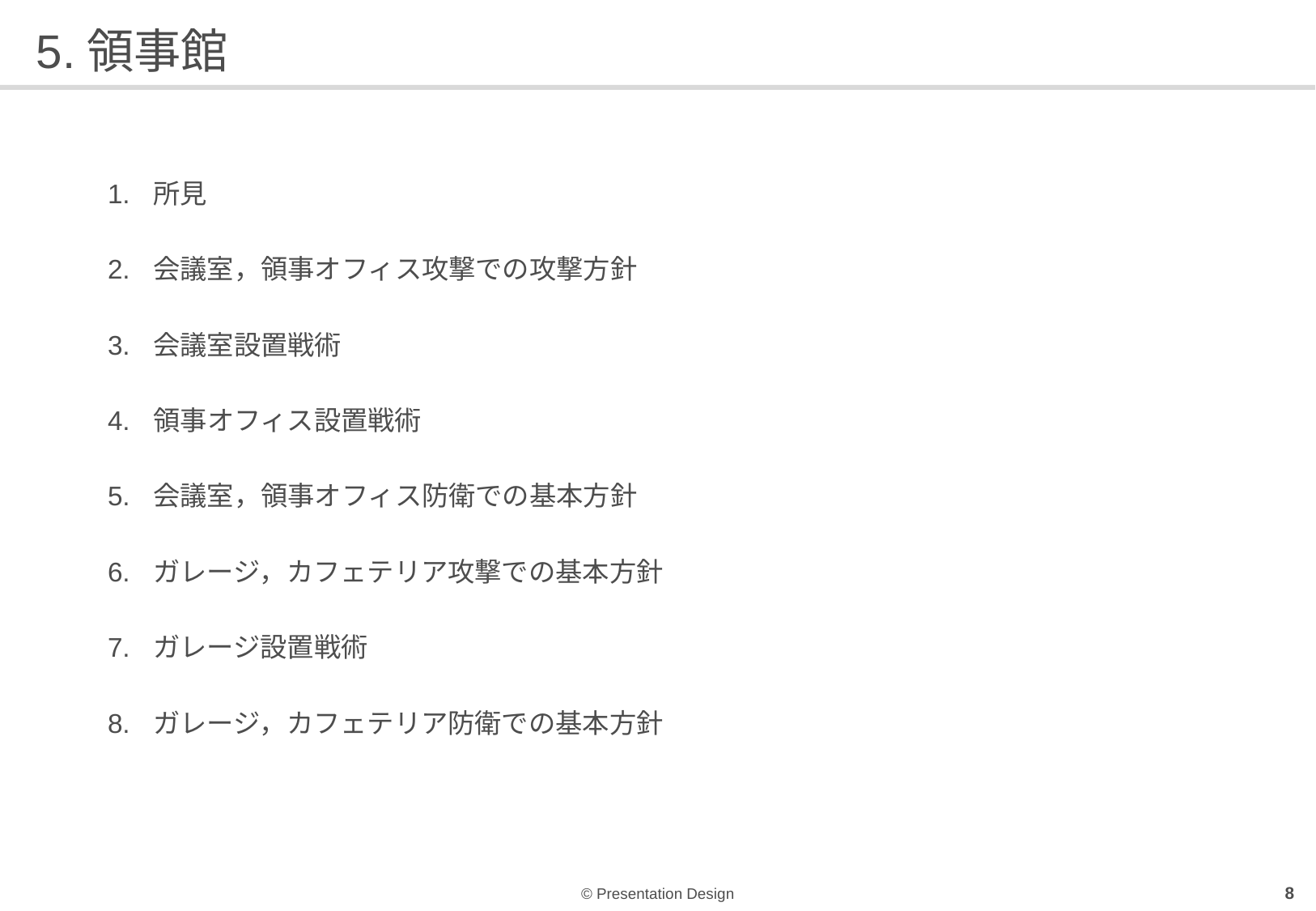

# 5.領事館
所見
会議室，領事オフィス攻撃での攻撃方針
会議室設置戦術
領事オフィス設置戦術
会議室，領事オフィス防衛での基本方針
ガレージ，カフェテリア攻撃での基本方針
ガレージ設置戦術
ガレージ，カフェテリア防衛での基本方針
8